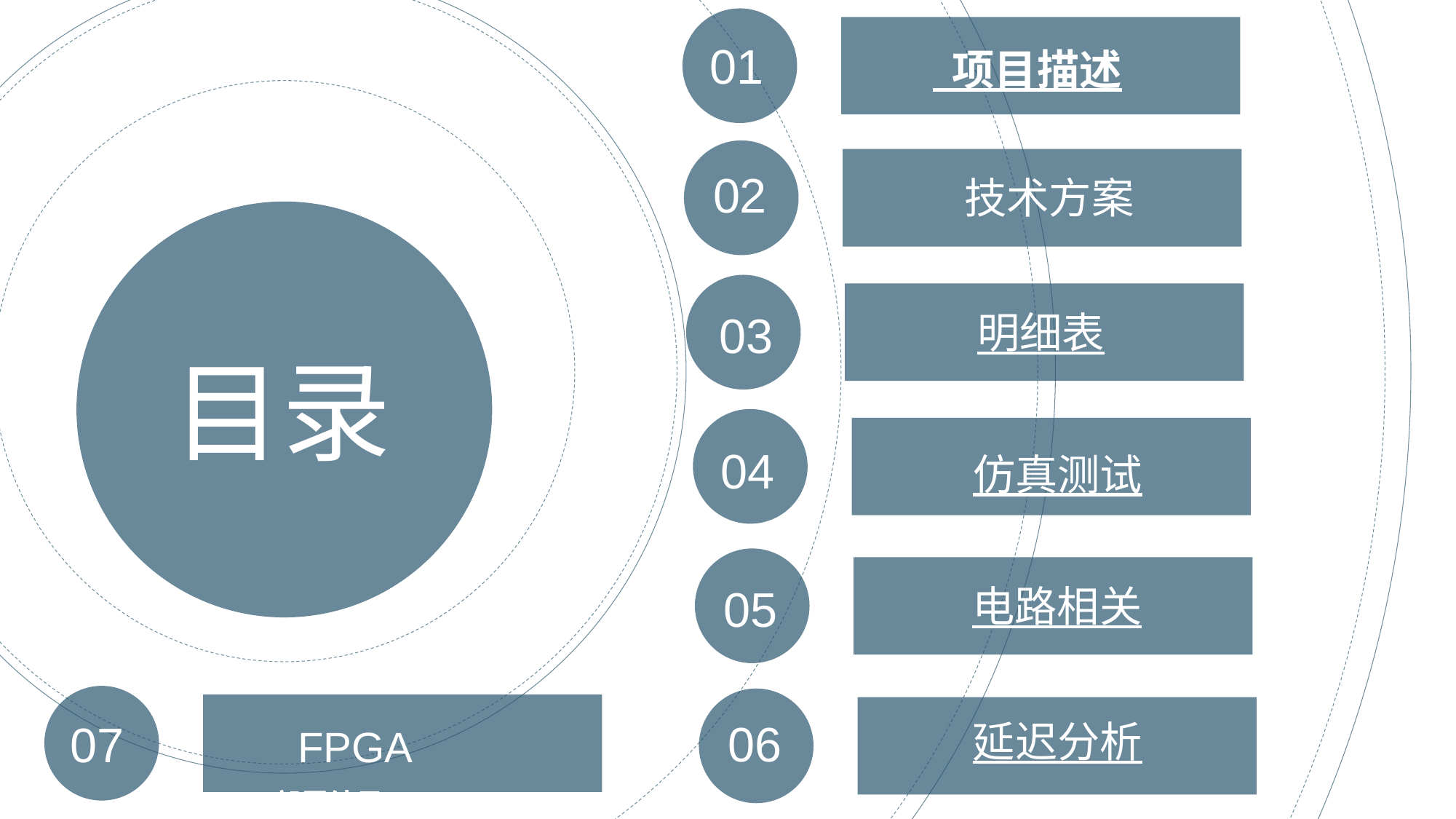

01
  项目描述

02
  技术方案

03
   明细表
目录

04
   仿真测试

05
   电路相关

06
07
  延迟分析
  FPGA 部署结果